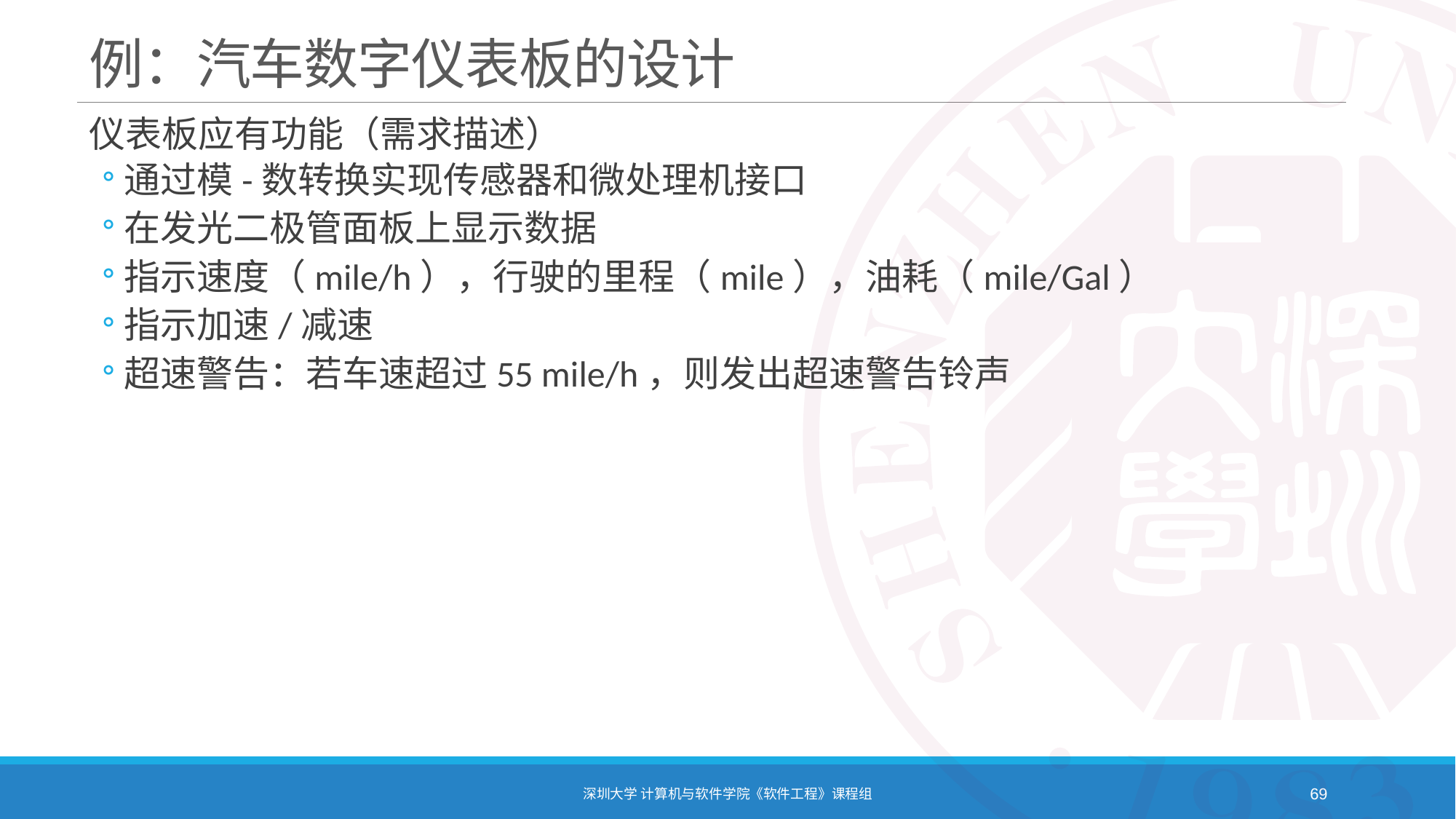

# 例：汽车数字仪表板的设计
仪表板应有功能（需求描述）
通过模-数转换实现传感器和微处理机接口
在发光二极管面板上显示数据
指示速度（mile/h），行驶的里程（mile），油耗（mile/Gal）
指示加速/减速
超速警告：若车速超过55 mile/h，则发出超速警告铃声
深圳大学 计算机与软件学院《软件工程》课程组
69